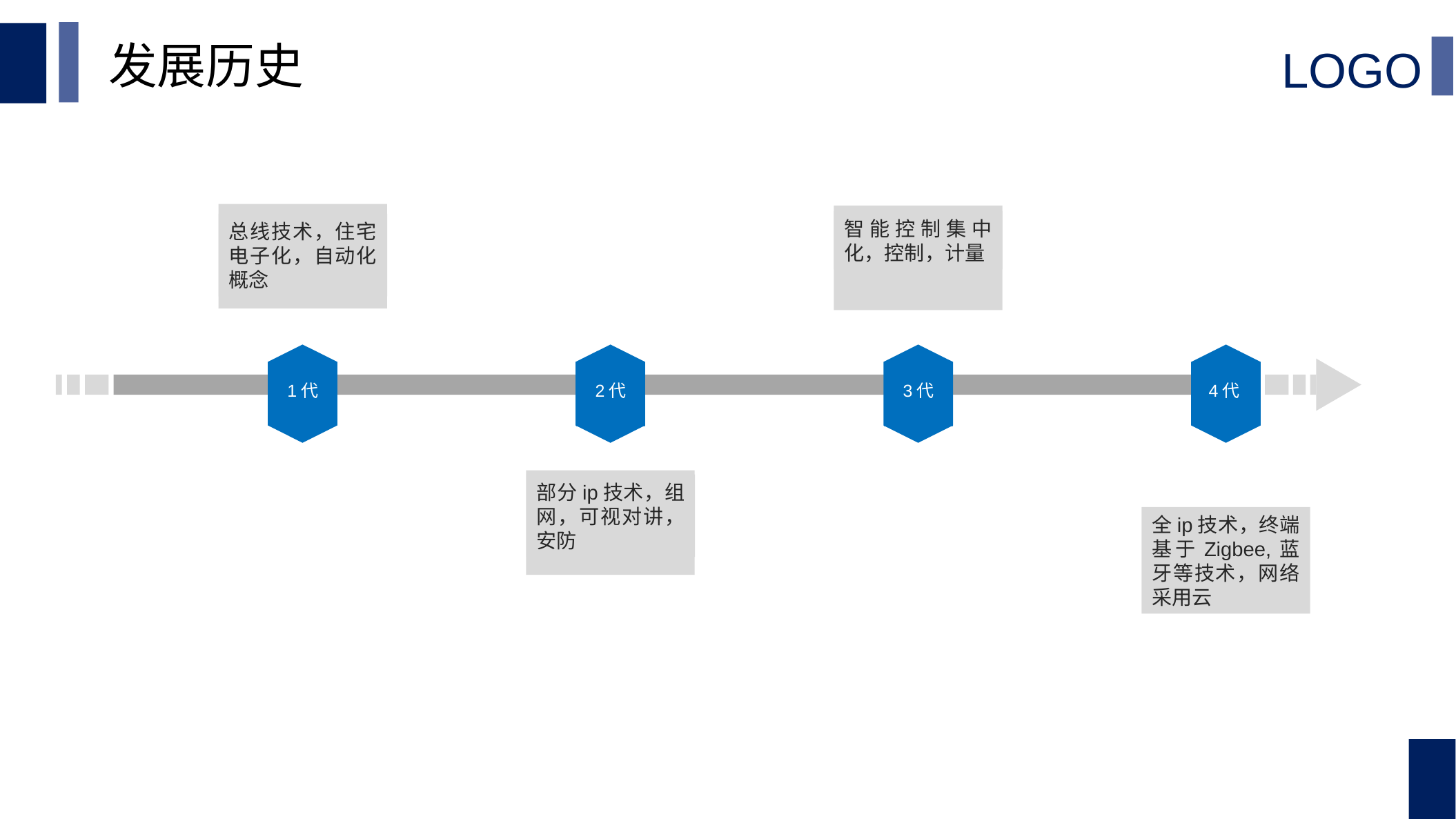

发展历史

总线技术，住宅电子化，自动化概念

智能控制集中化，控制，计量

1代

2代

3代

4代

部分ip技术，组网，可视对讲，安防
全ip技术，终端基于Zigbee,蓝牙等技术，网络采用云